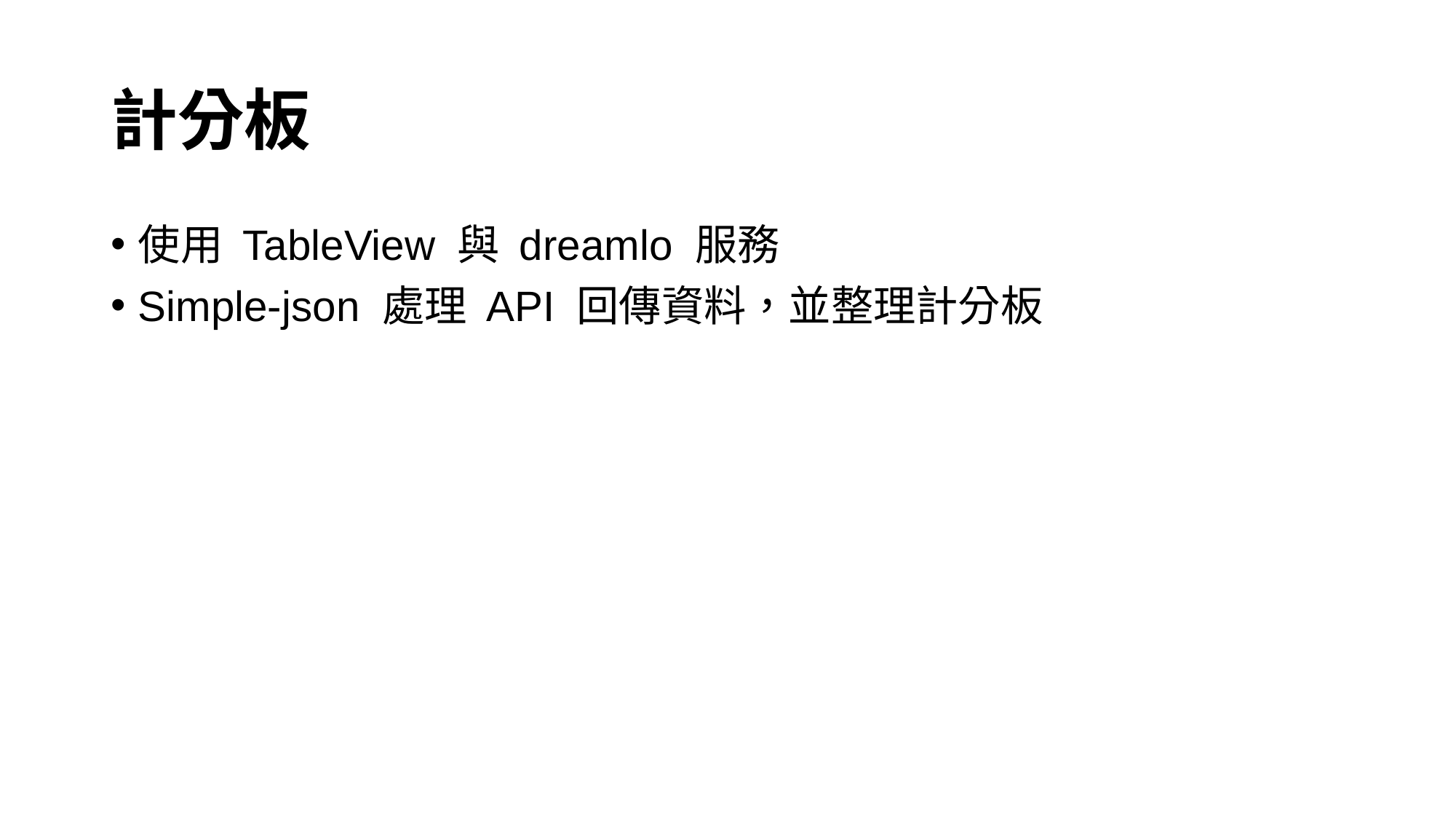

# 計分板
使用 TableView 與 dreamlo 服務
Simple-json 處理 API 回傳資料，並整理計分板